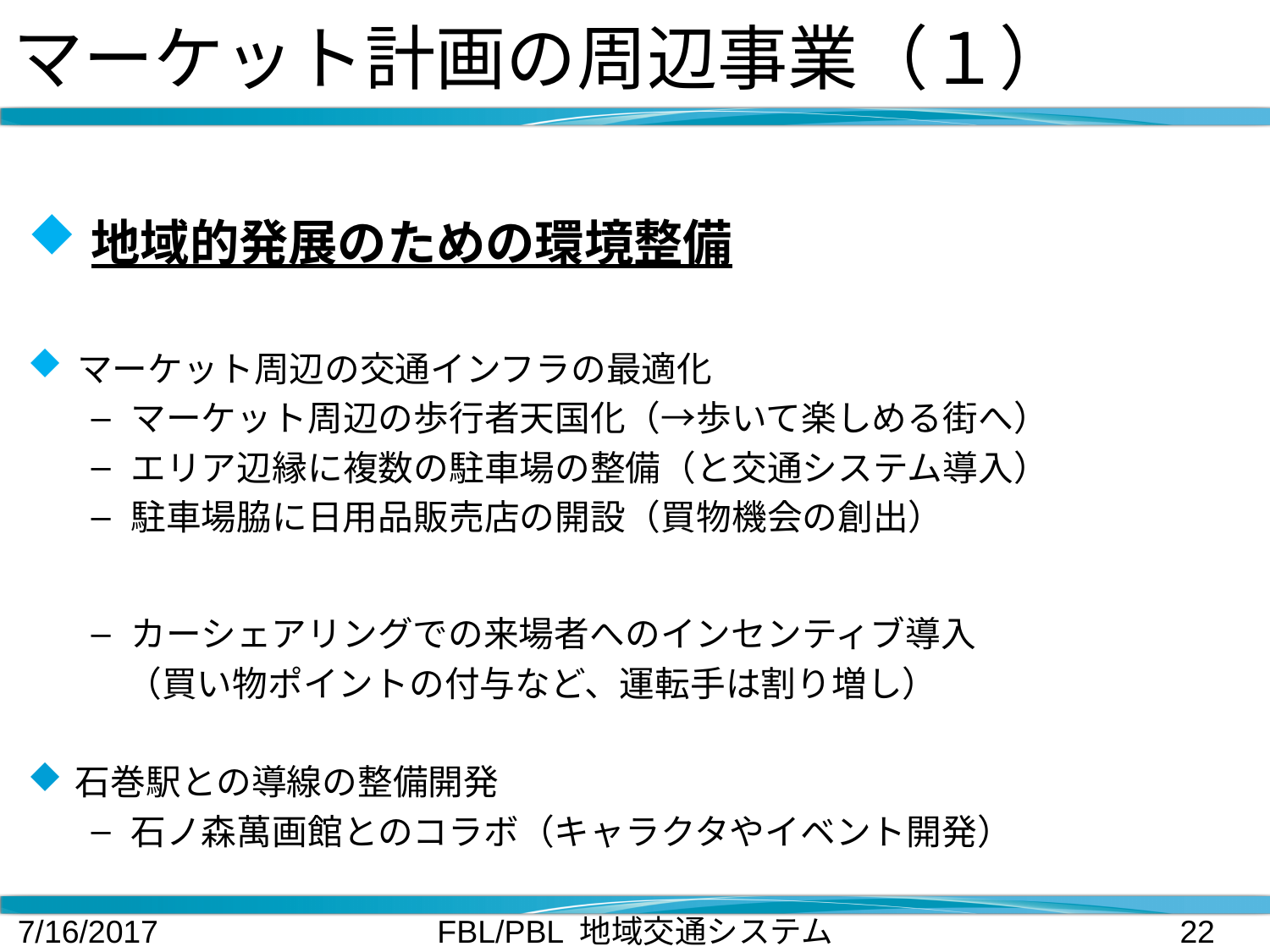

# マーケット計画の周辺事業（１）

地域的発展のための環境整備

マーケット周辺の交通インフラの最適化
マーケット周辺の歩行者天国化（→歩いて楽しめる街へ）
エリア辺縁に複数の駐車場の整備（と交通システム導入）
駐車場脇に日用品販売店の開設（買物機会の創出）

カーシェアリングでの来場者へのインセンティブ導入
　（買い物ポイントの付与など、運転手は割り増し）

石巻駅との導線の整備開発
石ノ森萬画館とのコラボ（キャラクタやイベント開発）
7/16/2017
FBL/PBL 地域交通システム
22